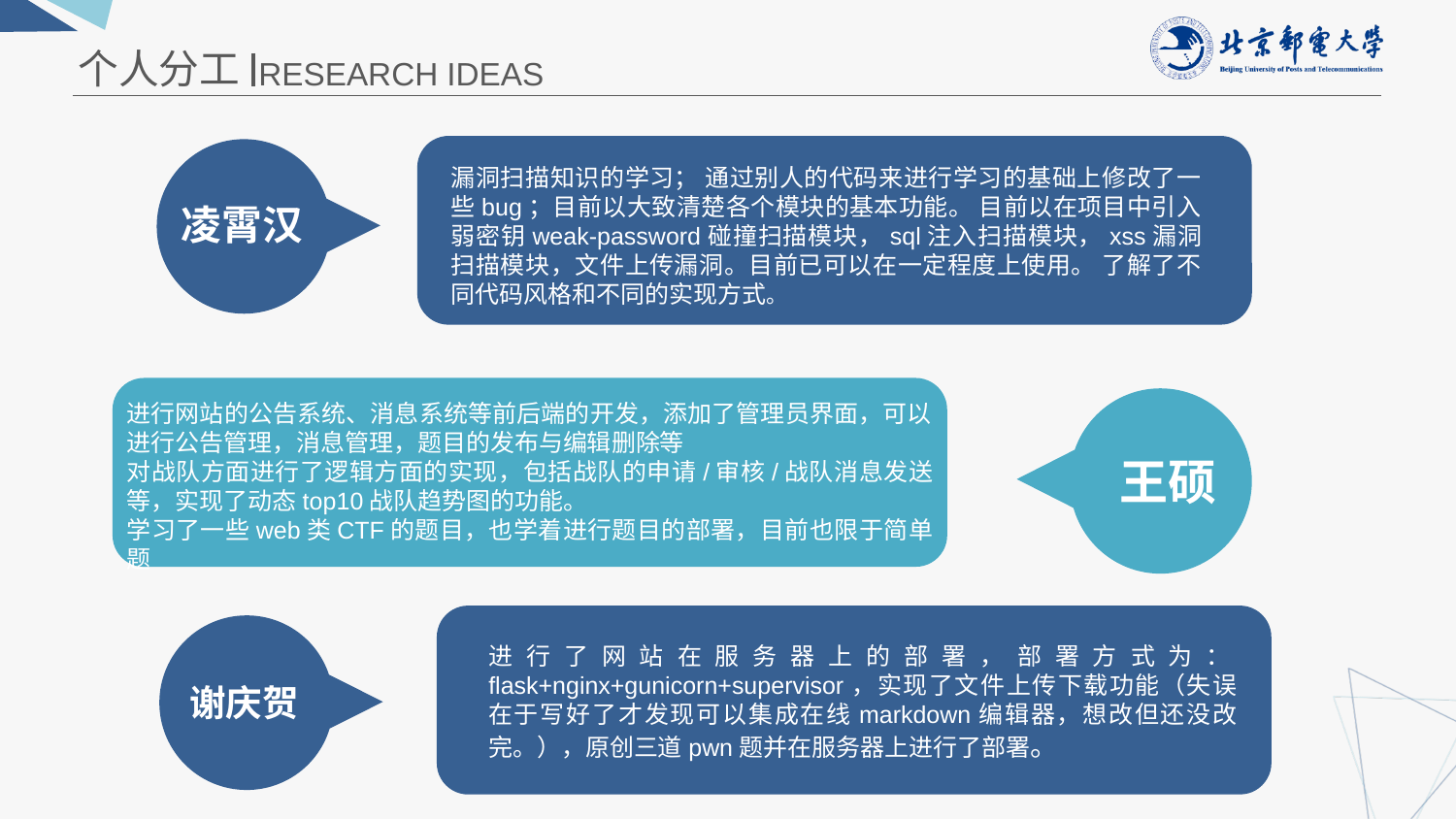

个人分工
RESEARCH IDEAS

漏洞扫描知识的学习； 通过别人的代码来进行学习的基础上修改了一些bug；目前以大致清楚各个模块的基本功能。 目前以在项目中引入弱密钥weak-password碰撞扫描模块，sql注入扫描模块，xss漏洞扫描模块，文件上传漏洞。目前已可以在一定程度上使用。 了解了不同代码风格和不同的实现方式。
凌霄汉

进行网站的公告系统、消息系统等前后端的开发，添加了管理员界面，可以进行公告管理，消息管理，题目的发布与编辑删除等
对战队方面进行了逻辑方面的实现，包括战队的申请/审核/战队消息发送等，实现了动态top10战队趋势图的功能。
学习了一些web类CTF的题目，也学着进行题目的部署，目前也限于简单题
王硕

进行了网站在服务器上的部署，部署方式为：flask+nginx+gunicorn+supervisor，实现了文件上传下载功能（失误在于写好了才发现可以集成在线markdown编辑器，想改但还没改完。），原创三道pwn题并在服务器上进行了部署。
谢庆贺